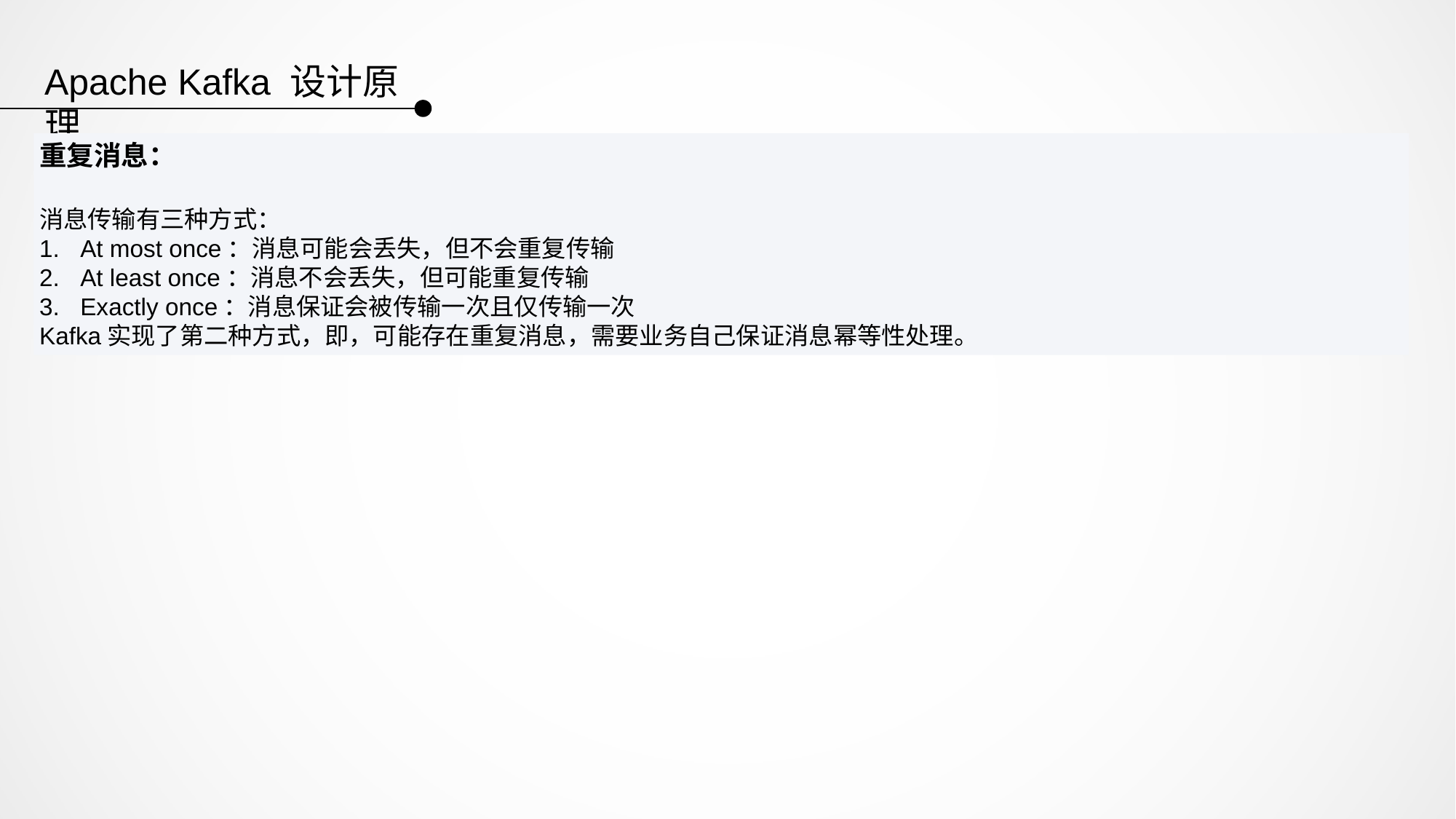

Apache Kafka 设计原理

重复消息：

消息传输有三种方式：
At most once：消息可能会丢失，但不会重复传输
At least once：消息不会丢失，但可能重复传输
Exactly once：消息保证会被传输一次且仅传输一次
Kafka实现了第二种方式，即，可能存在重复消息，需要业务自己保证消息幂等性处理。